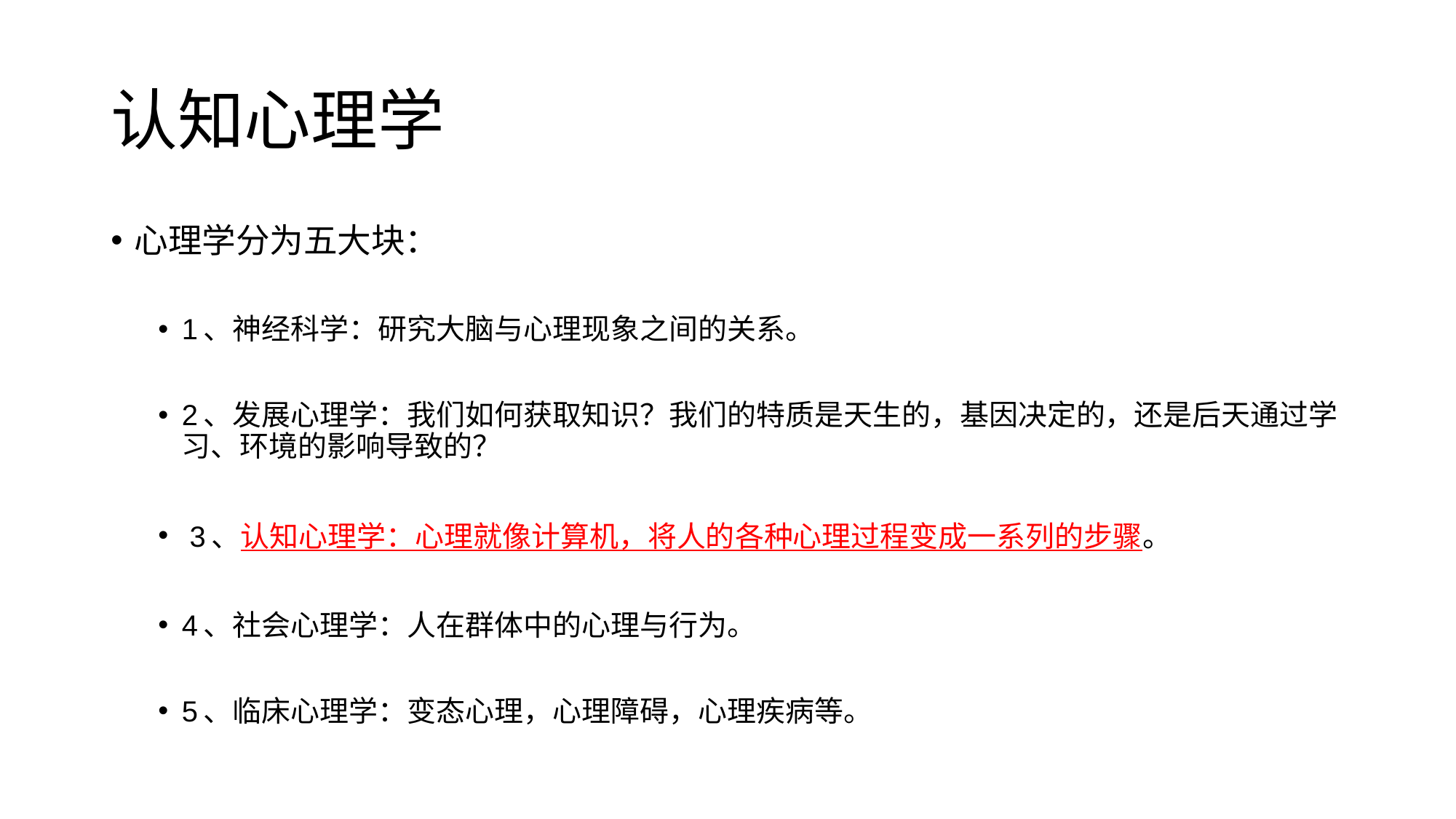

# 认知心理学
心理学分为五大块：

1、神经科学：研究大脑与心理现象之间的关系。

2、发展心理学：我们如何获取知识？我们的特质是天生的，基因决定的，还是后天通过学习、环境的影响导致的？

 3、认知心理学：心理就像计算机，将人的各种心理过程变成一系列的步骤。

4、社会心理学：人在群体中的心理与行为。

5、临床心理学：变态心理，心理障碍，心理疾病等。